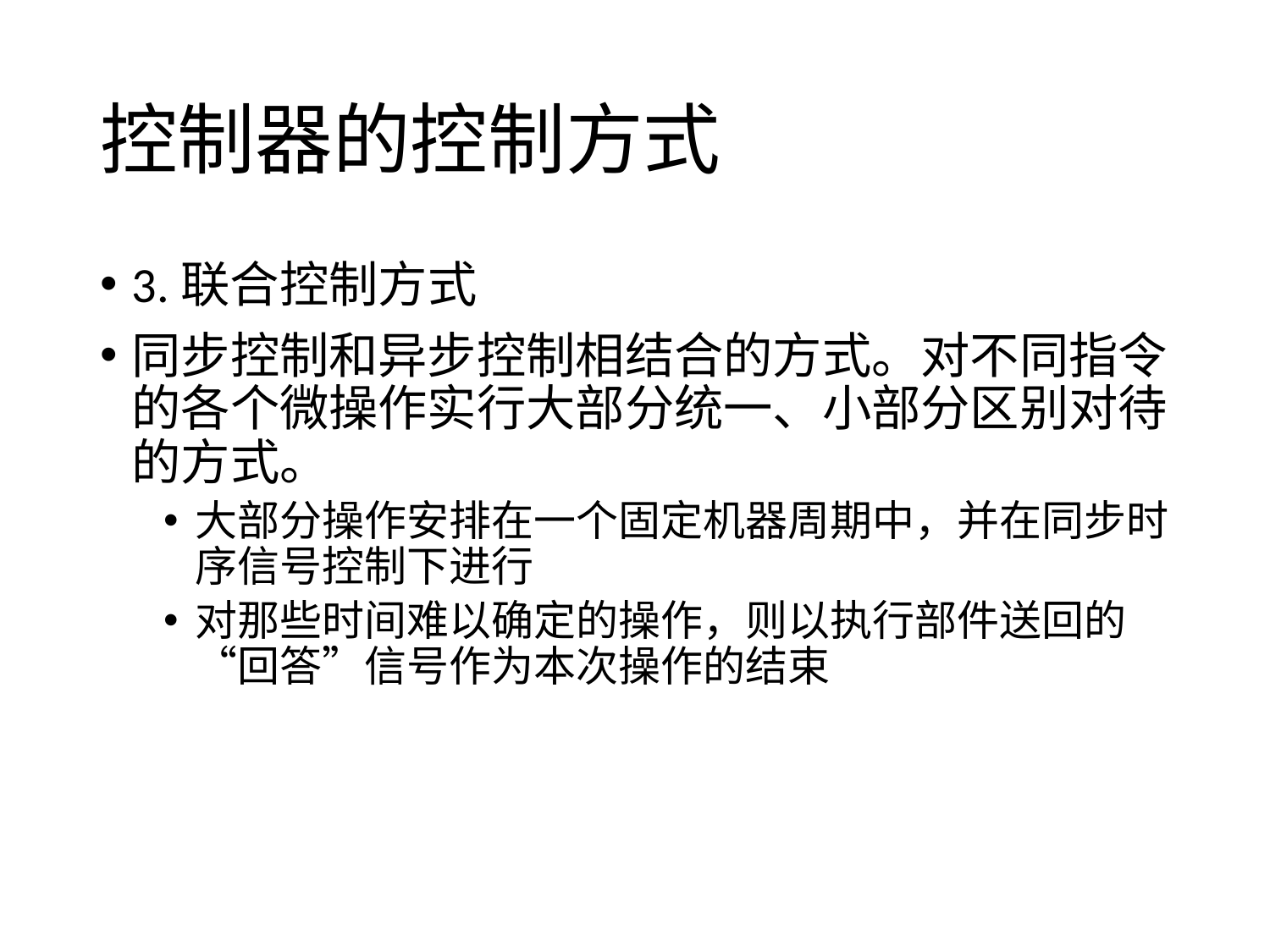

# 控制器的控制方式
3.联合控制方式
同步控制和异步控制相结合的方式。对不同指令的各个微操作实行大部分统一、小部分区别对待的方式。
大部分操作安排在一个固定机器周期中，并在同步时序信号控制下进行
对那些时间难以确定的操作，则以执行部件送回的“回答”信号作为本次操作的结束